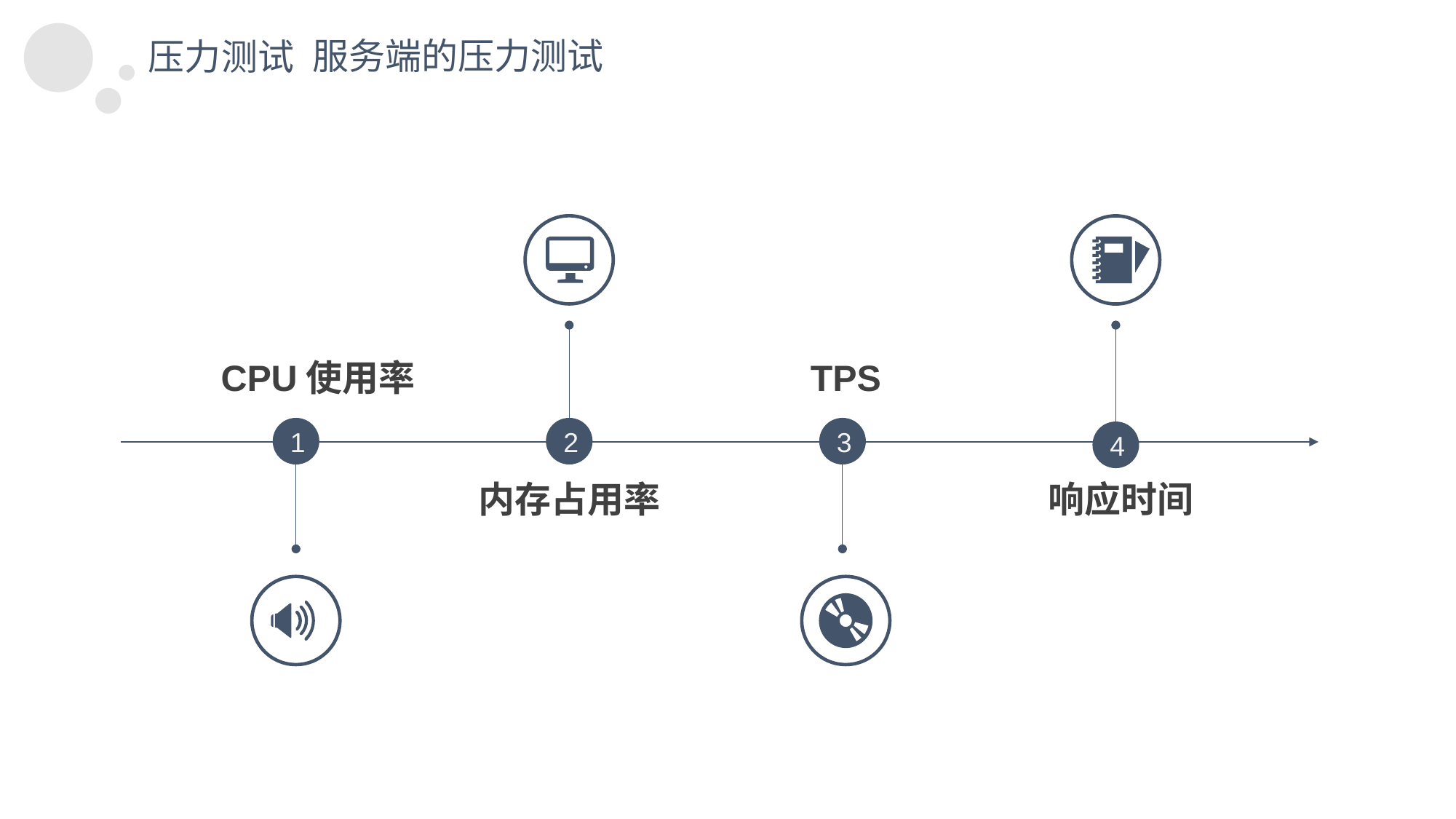

服务端的压力测试
压力测试

CPU使用率
TPS
2
3
1
4
响应时间
内存占用率